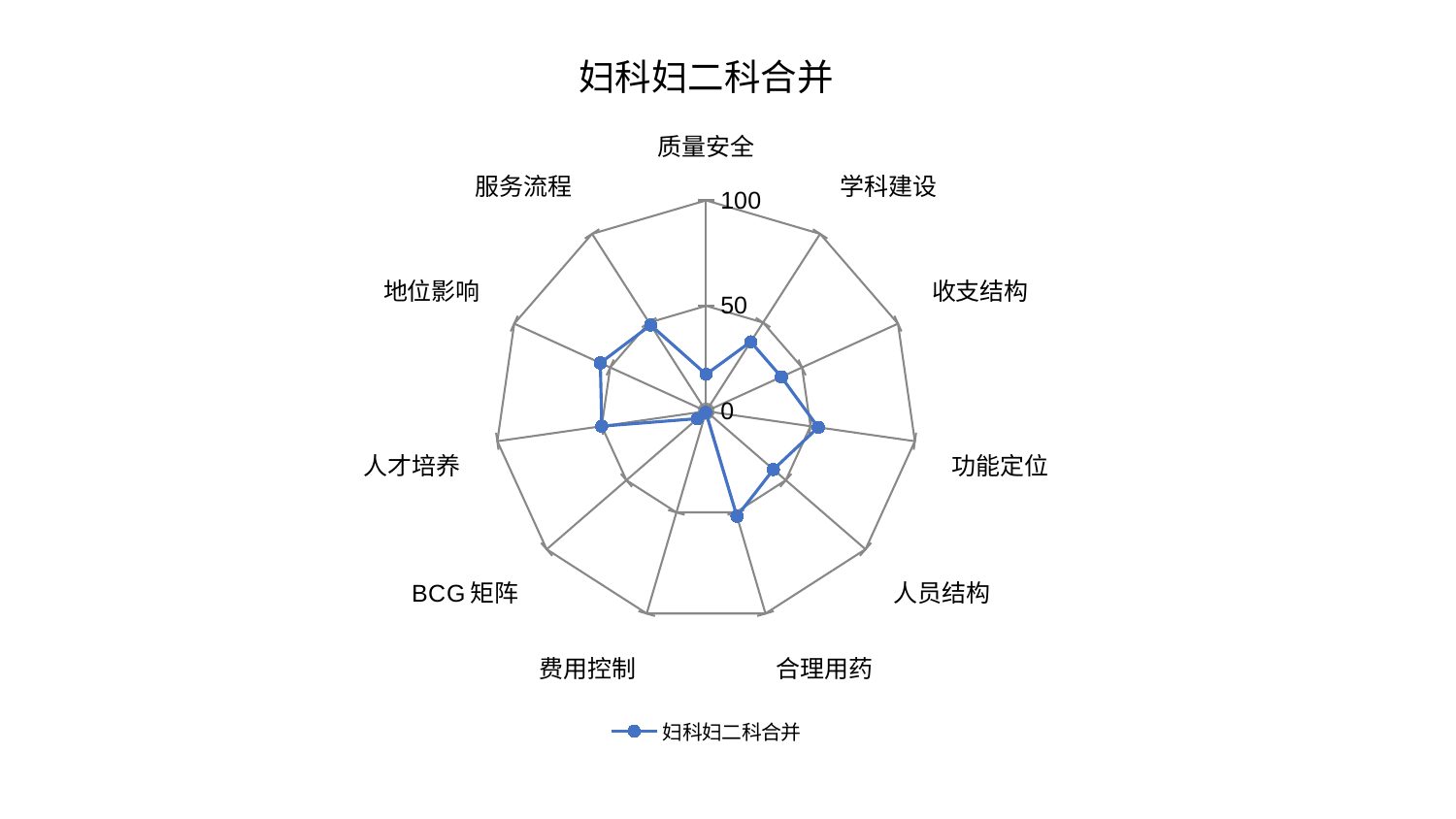

### Chart: 妇科妇二科合并

| Category | 妇科妇二科合并 |
|---|---|
| 质量安全 | 17.52311763695419 |
| 学科建设 | 39.154184746293886 |
| 收支结构 | 39.222311797048775 |
| 功能定位 | 53.72511820656986 |
| 人员结构 | 42.2166043193697 |
| 合理用药 | 51.942708224679464 |
| 费用控制 | 0.5631998143896171 |
| BCG矩阵 | 5.358438495871659 |
| 人才培养 | 49.973698586089235 |
| 地位影响 | 55.136839904301524 |
| 服务流程 | 48.606148581203016 |
114